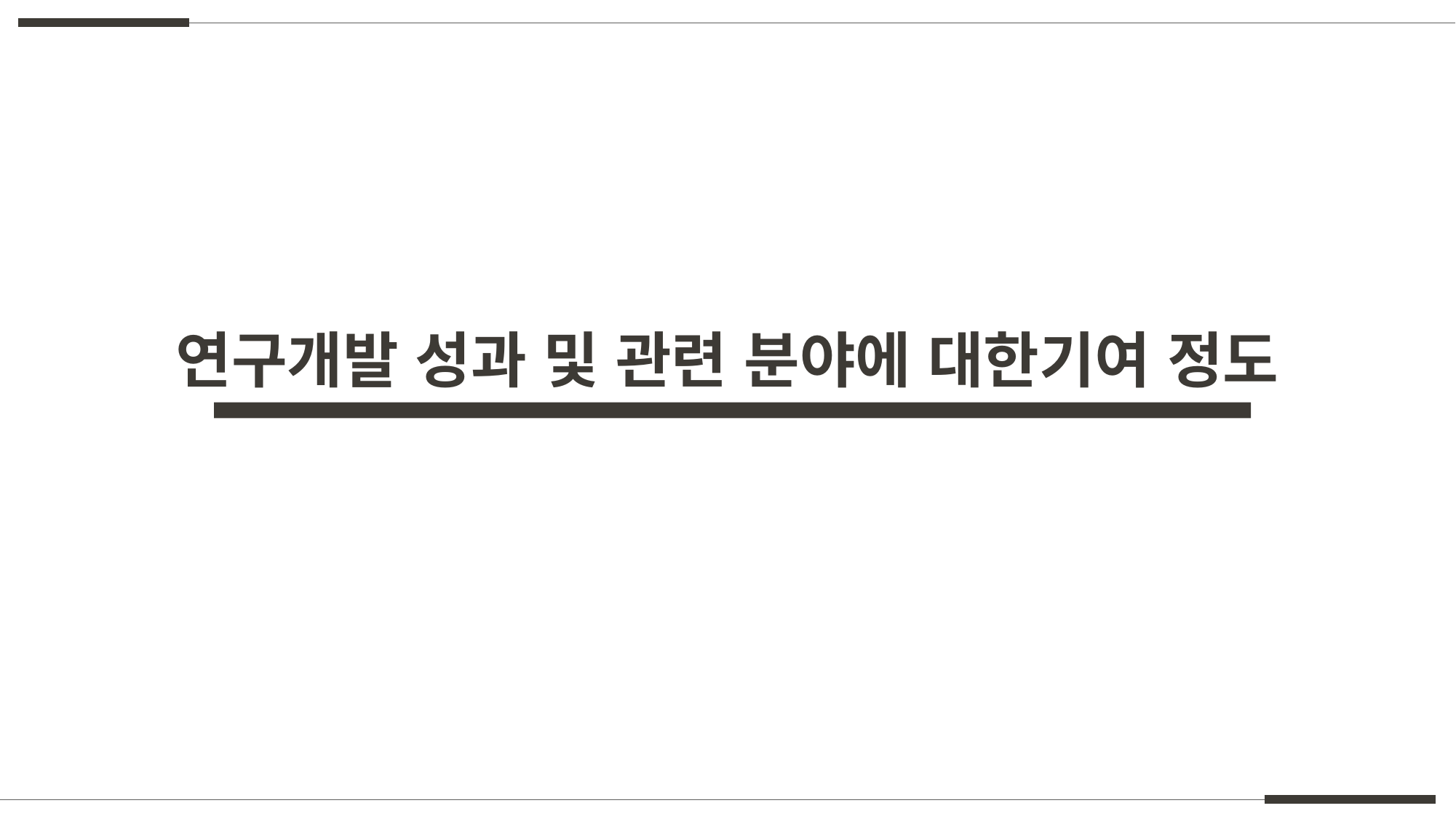

연구개발 성과 및 관련 분야에 대한기여 정도